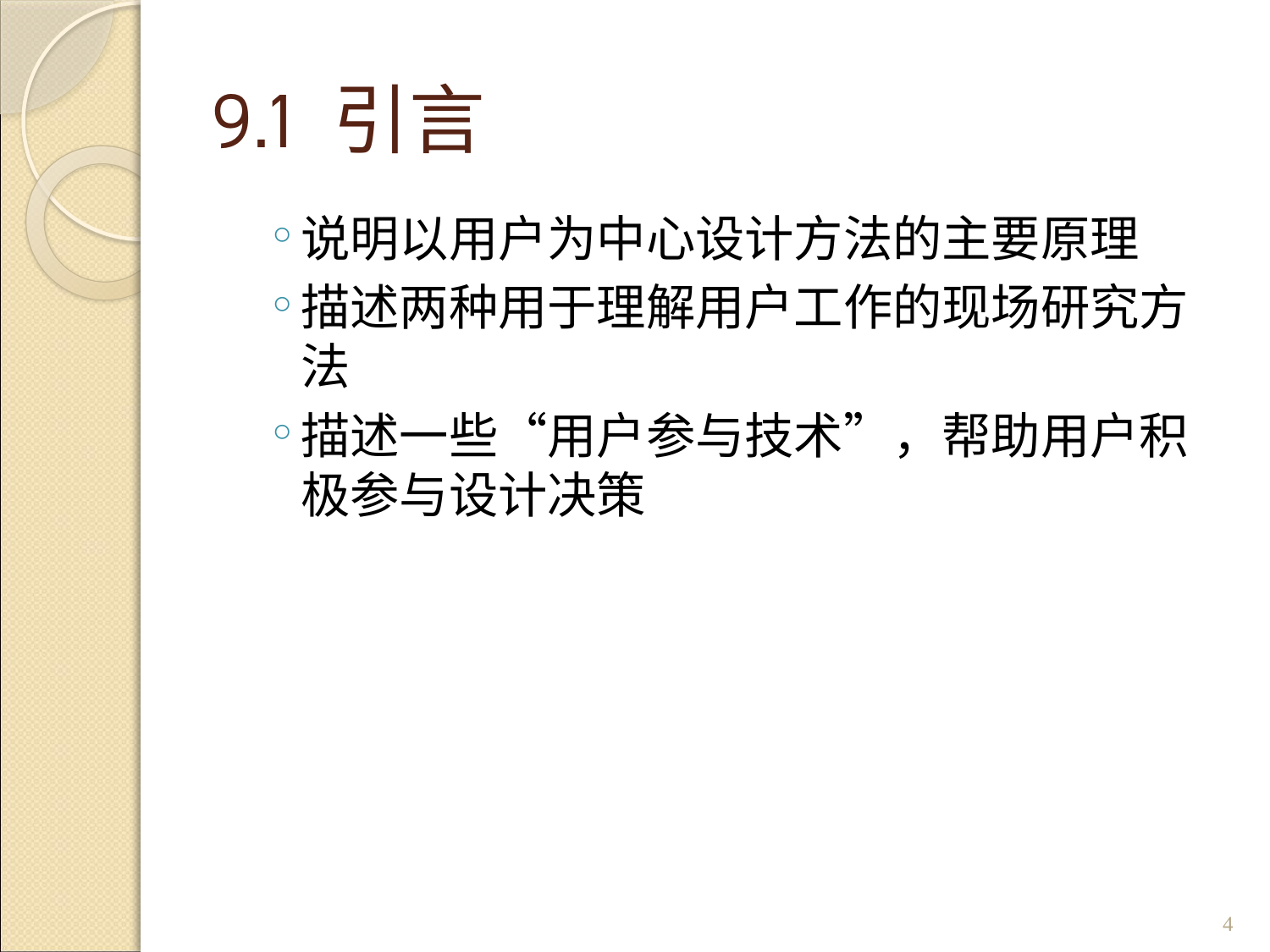

# 9.1 引言
说明以用户为中心设计方法的主要原理
描述两种用于理解用户工作的现场研究方法
描述一些“用户参与技术”，帮助用户积极参与设计决策
4